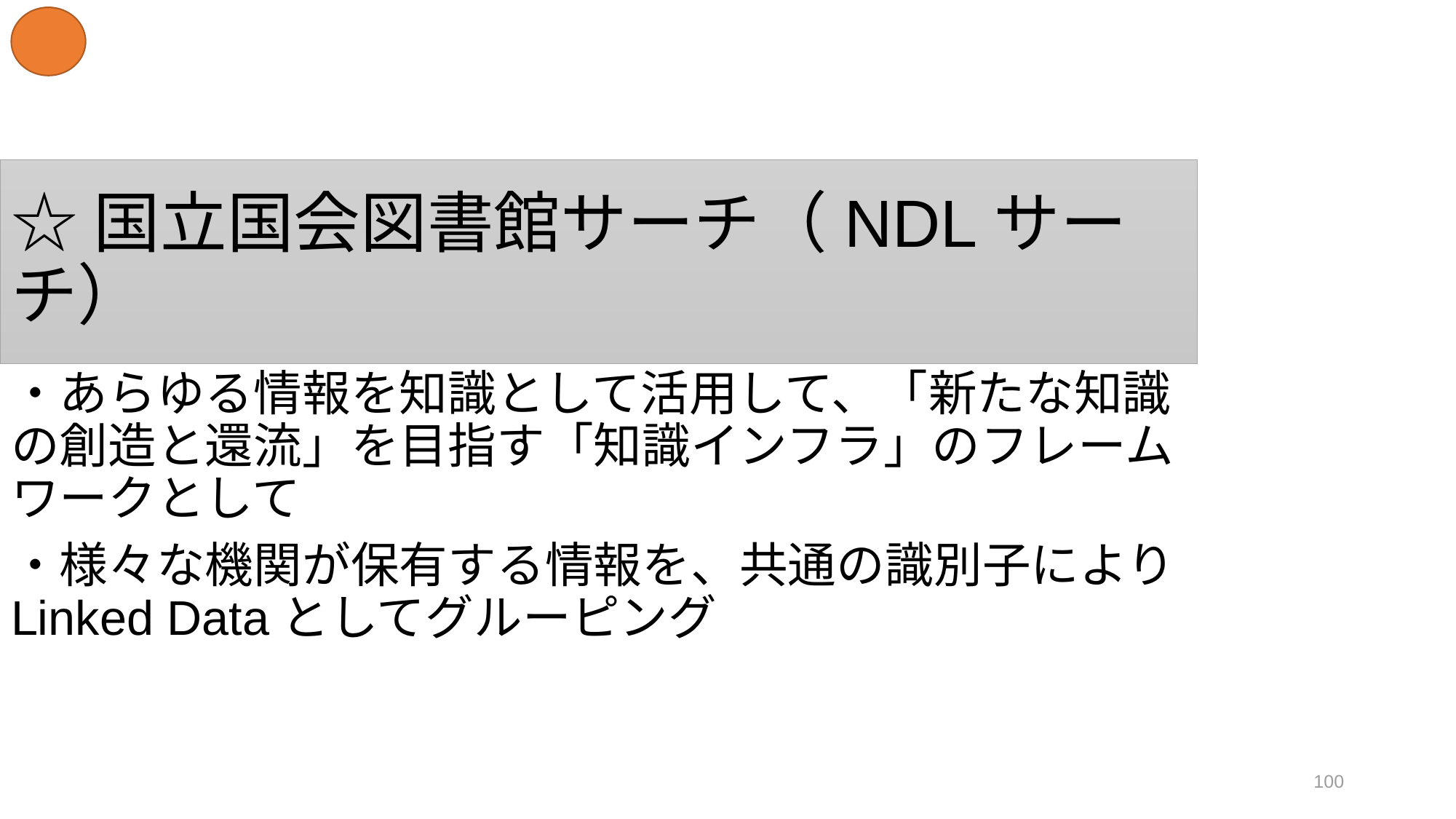

# ☆国立国会図書館サーチ（NDLサーチ）
・あらゆる情報を知識として活用して、「新たな知識の創造と還流」を目指す「知識インフラ」のフレームワークとして
・様々な機関が保有する情報を、共通の識別子によりLinked Dataとしてグルーピング

100